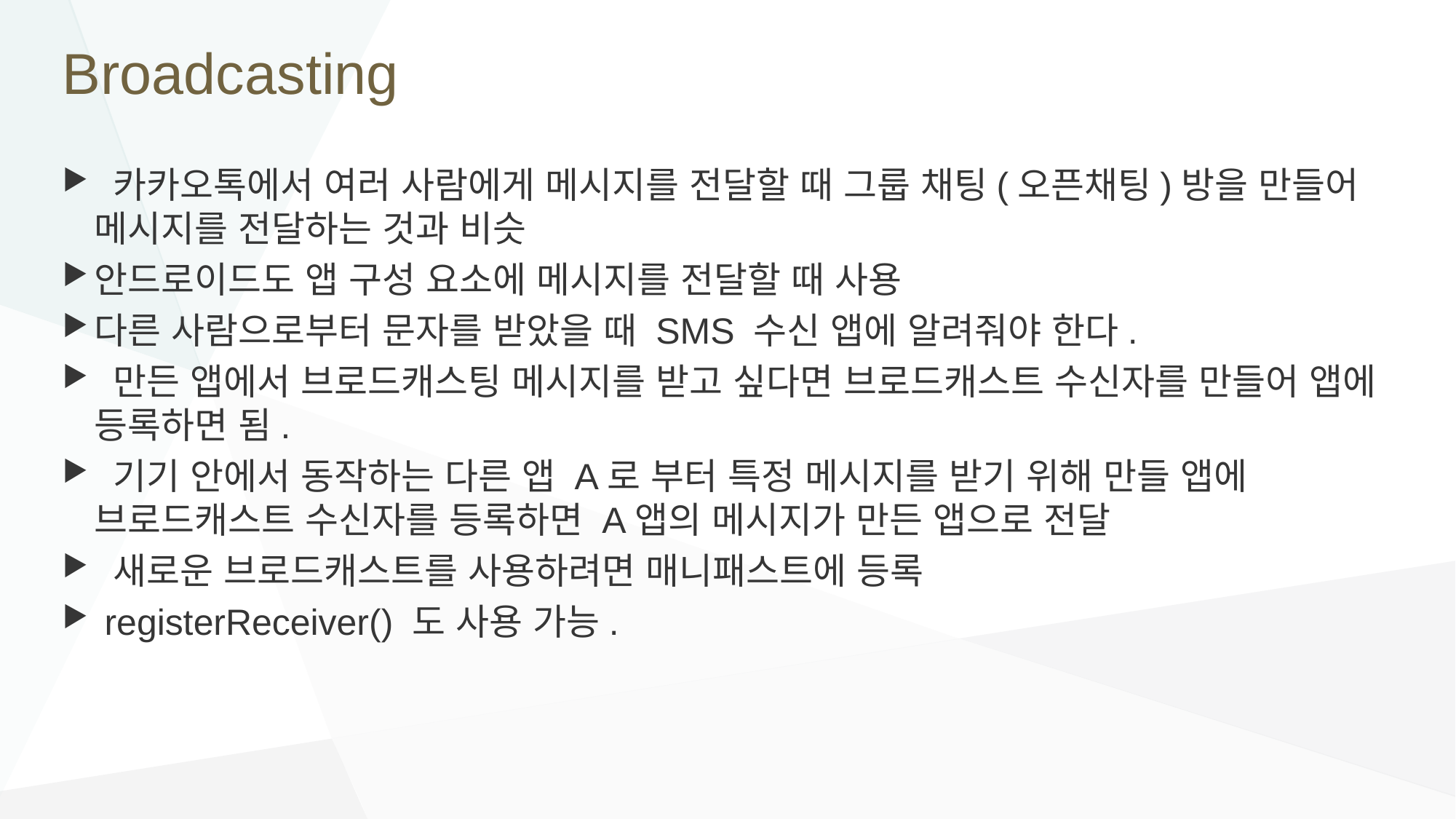

# Broadcasting
 카카오톡에서 여러 사람에게 메시지를 전달할 때 그룹 채팅(오픈채팅)방을 만들어 메시지를 전달하는 것과 비슷
안드로이드도 앱 구성 요소에 메시지를 전달할 때 사용
다른 사람으로부터 문자를 받았을 때 SMS 수신 앱에 알려줘야 한다.
 만든 앱에서 브로드캐스팅 메시지를 받고 싶다면 브로드캐스트 수신자를 만들어 앱에 등록하면 됨.
 기기 안에서 동작하는 다른 앱 A로 부터 특정 메시지를 받기 위해 만들 앱에 브로드캐스트 수신자를 등록하면 A앱의 메시지가 만든 앱으로 전달
 새로운 브로드캐스트를 사용하려면 매니패스트에 등록
 registerReceiver() 도 사용 가능.